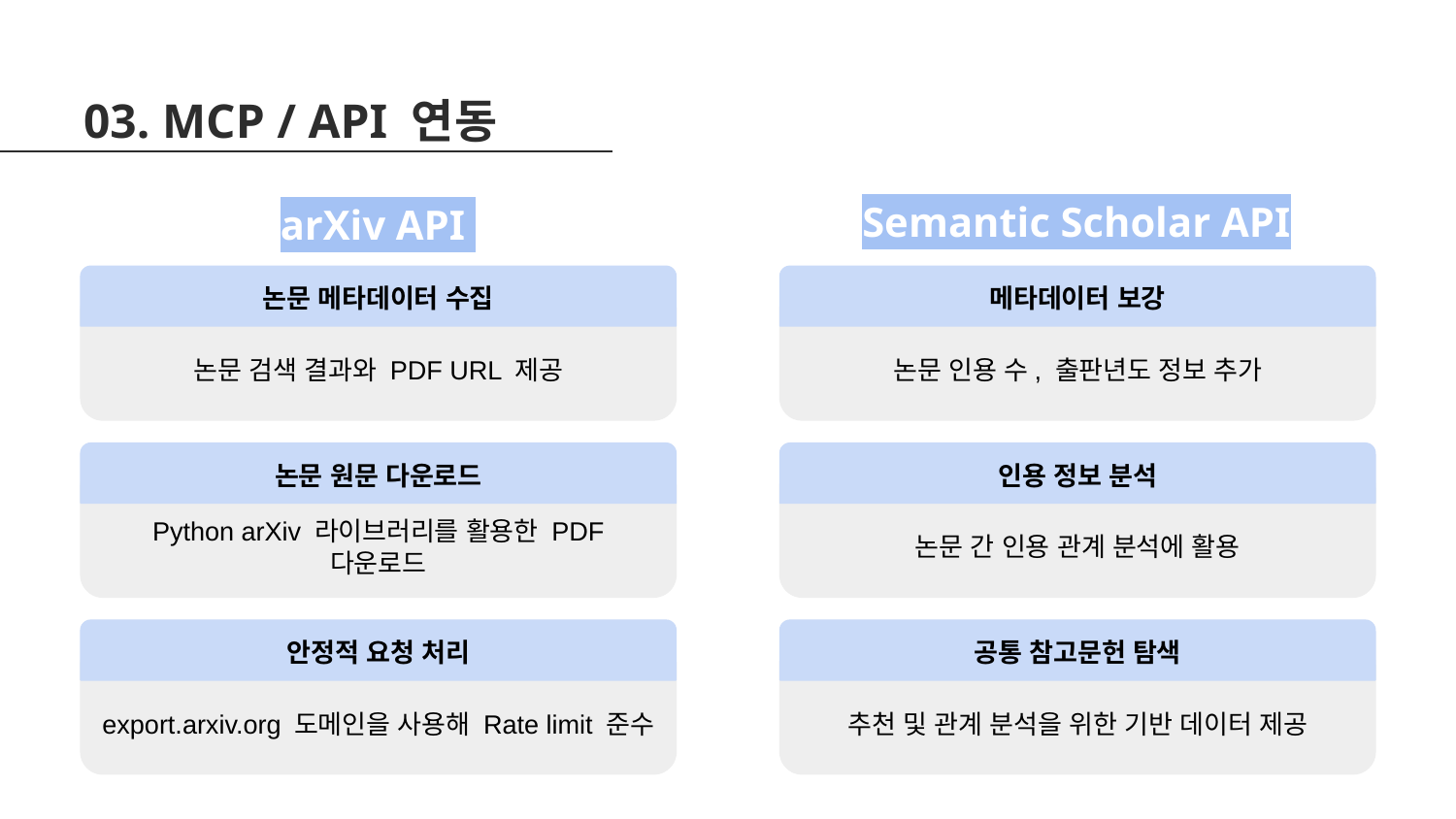

03. MCP / API 연동
Semantic Scholar API
arXiv API
논문 메타데이터 수집
메타데이터 보강

논문 검색 결과와 PDF URL 제공

논문 인용 수, 출판년도 정보 추가
논문 원문 다운로드
인용 정보 분석

Python arXiv 라이브러리를 활용한 PDF 다운로드

논문 간 인용 관계 분석에 활용
안정적 요청 처리
공통 참고문헌 탐색

export.arxiv.org 도메인을 사용해 Rate limit 준수

추천 및 관계 분석을 위한 기반 데이터 제공